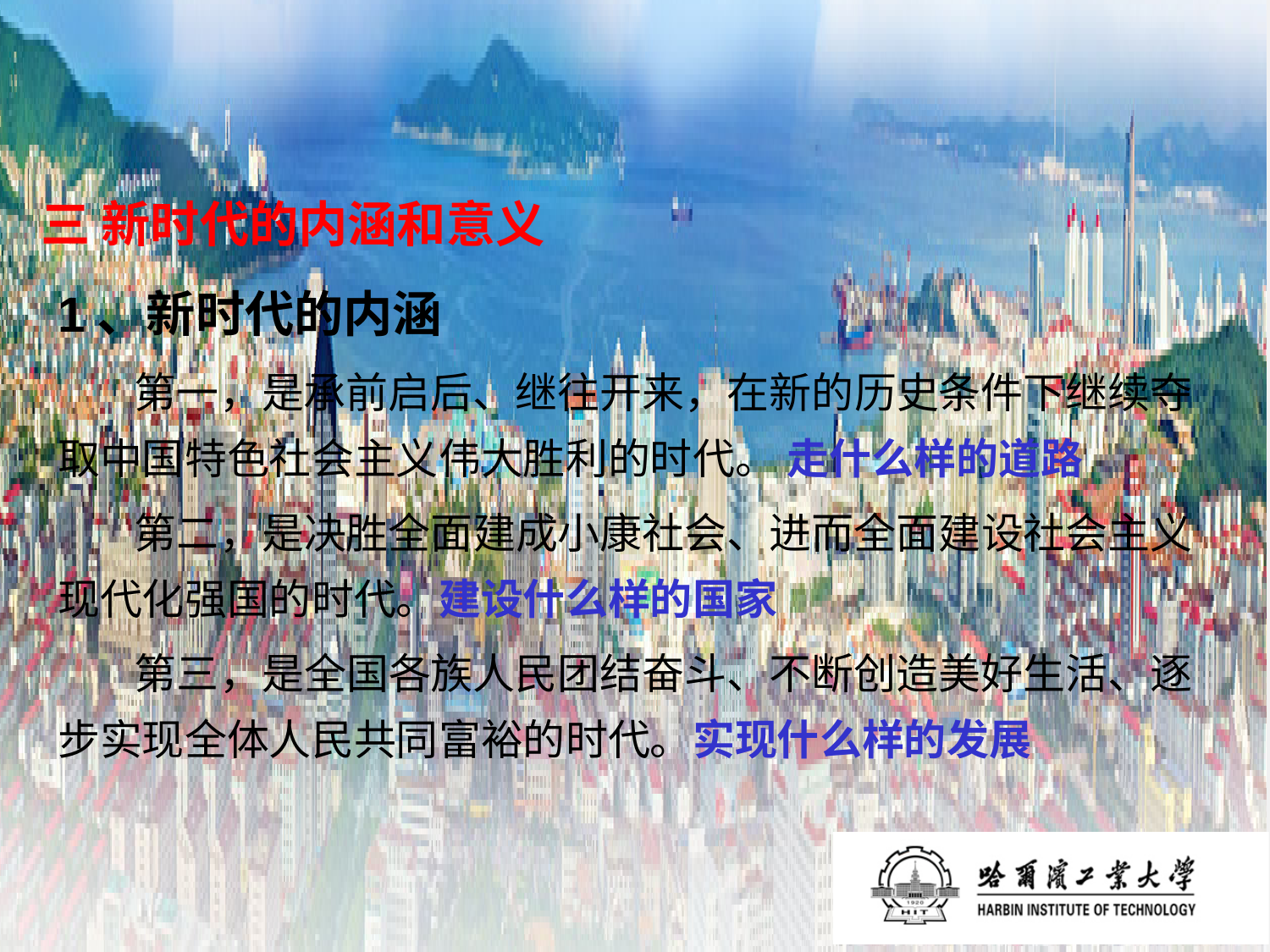

# 三 新时代的内涵和意义
1、新时代的内涵
       第一，是承前启后、继往开来，在新的历史条件下继续夺取中国特色社会主义伟大胜利的时代。 走什么样的道路
       第二，是决胜全面建成小康社会、进而全面建设社会主义现代化强国的时代。建设什么样的国家
       第三，是全国各族人民团结奋斗、不断创造美好生活、逐步实现全体人民共同富裕的时代。实现什么样的发展